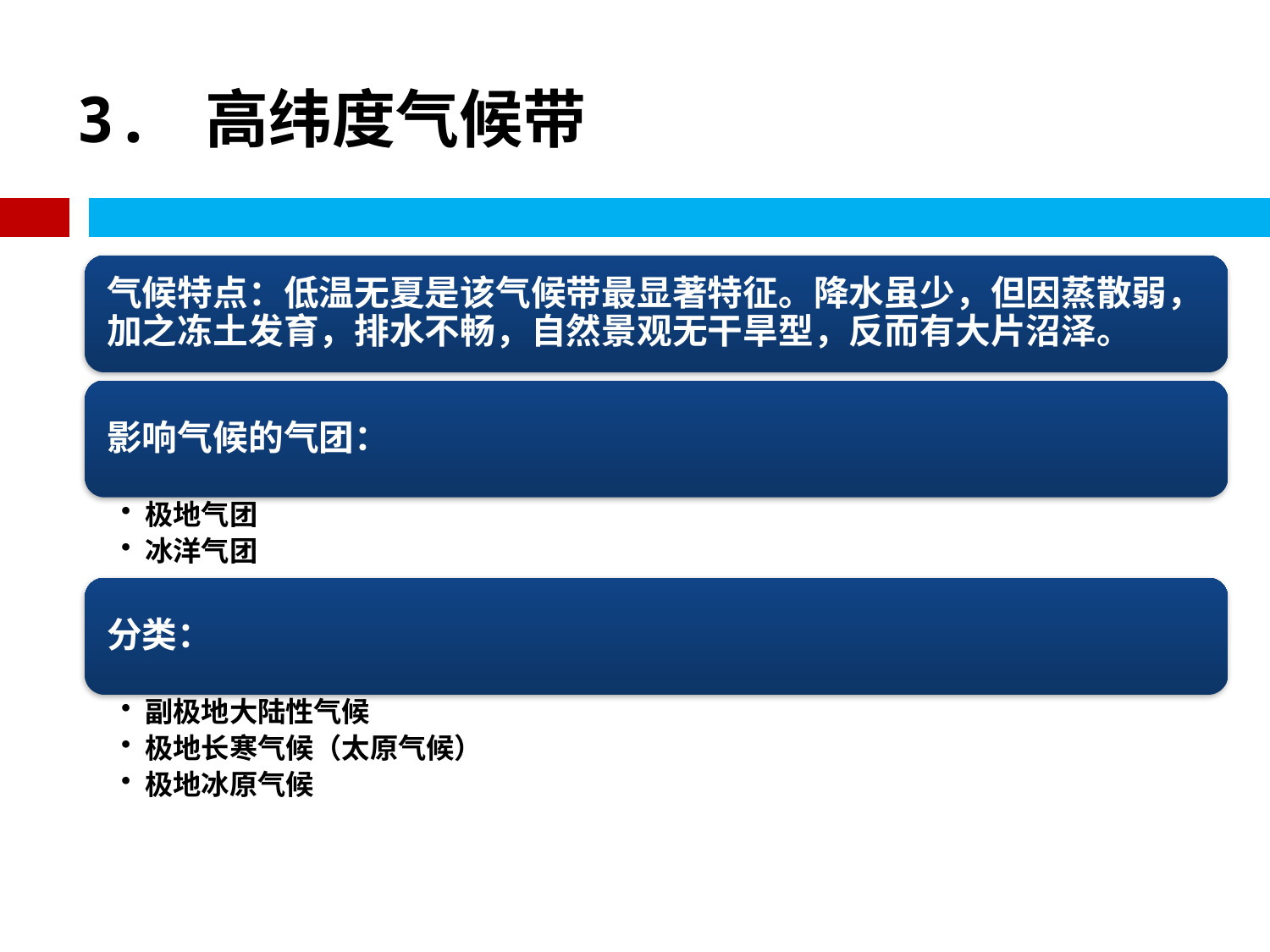

# 3. 高纬度气候带
气候特点：低温无夏是该气候带最显著特征。降水虽少，但因蒸散弱，加之冻土发育，排水不畅，自然景观无干旱型，反而有大片沼泽。
影响气候的气团：
极地气团
冰洋气团
分类：
副极地大陆性气候
极地长寒气候（太原气候）
极地冰原气候